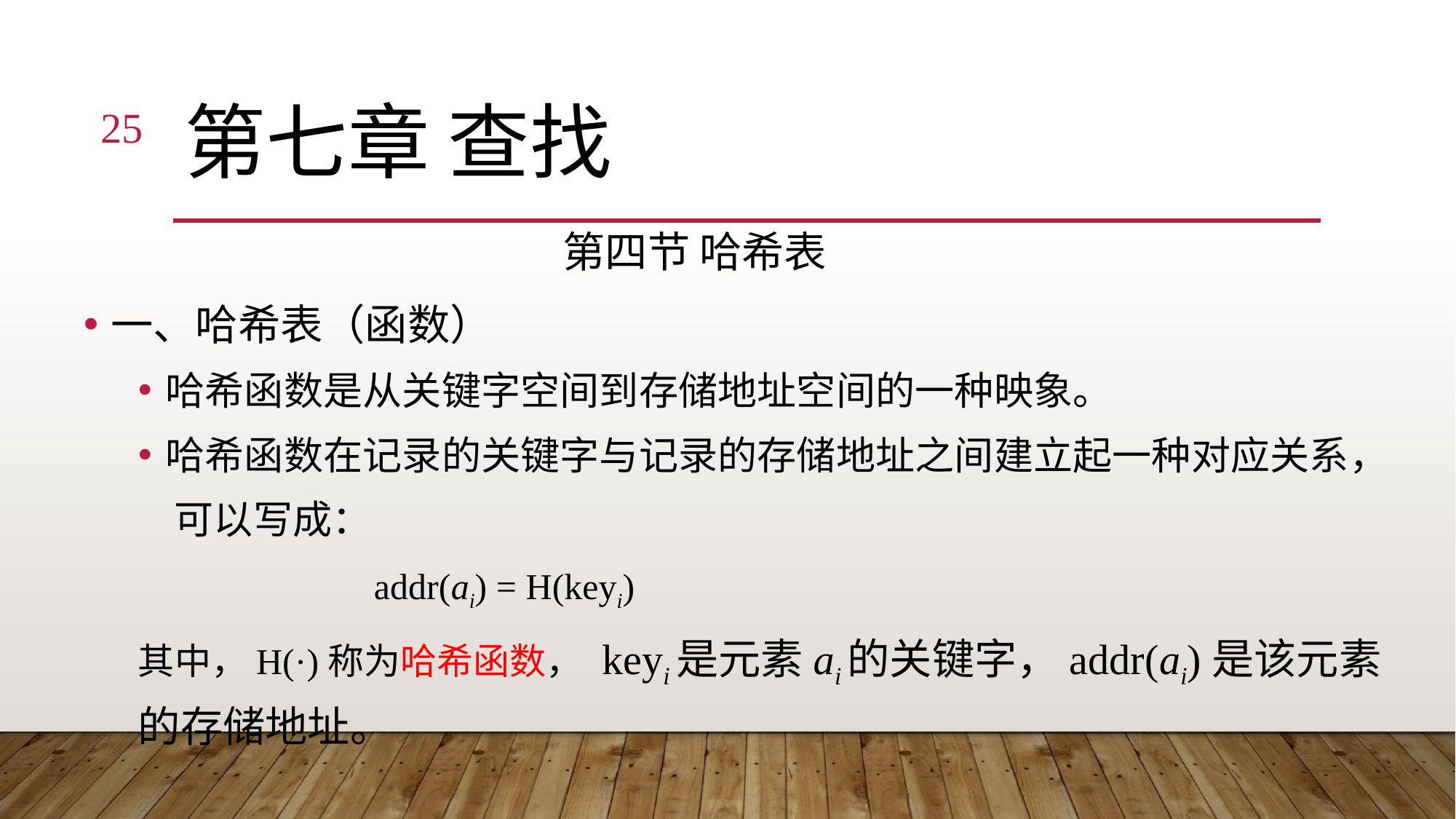

25
# 第七章 查找
第四节 哈希表
一、哈希表（函数）
哈希函数是从关键字空间到存储地址空间的一种映象。
哈希函数在记录的关键字与记录的存储地址之间建立起一种对应关系，
   可以写成：
                        addr(ai) = H(keyi)
其中，H(·)称为哈希函数， keyi是元素ai的关键字，addr(ai)是该元素的存储地址。